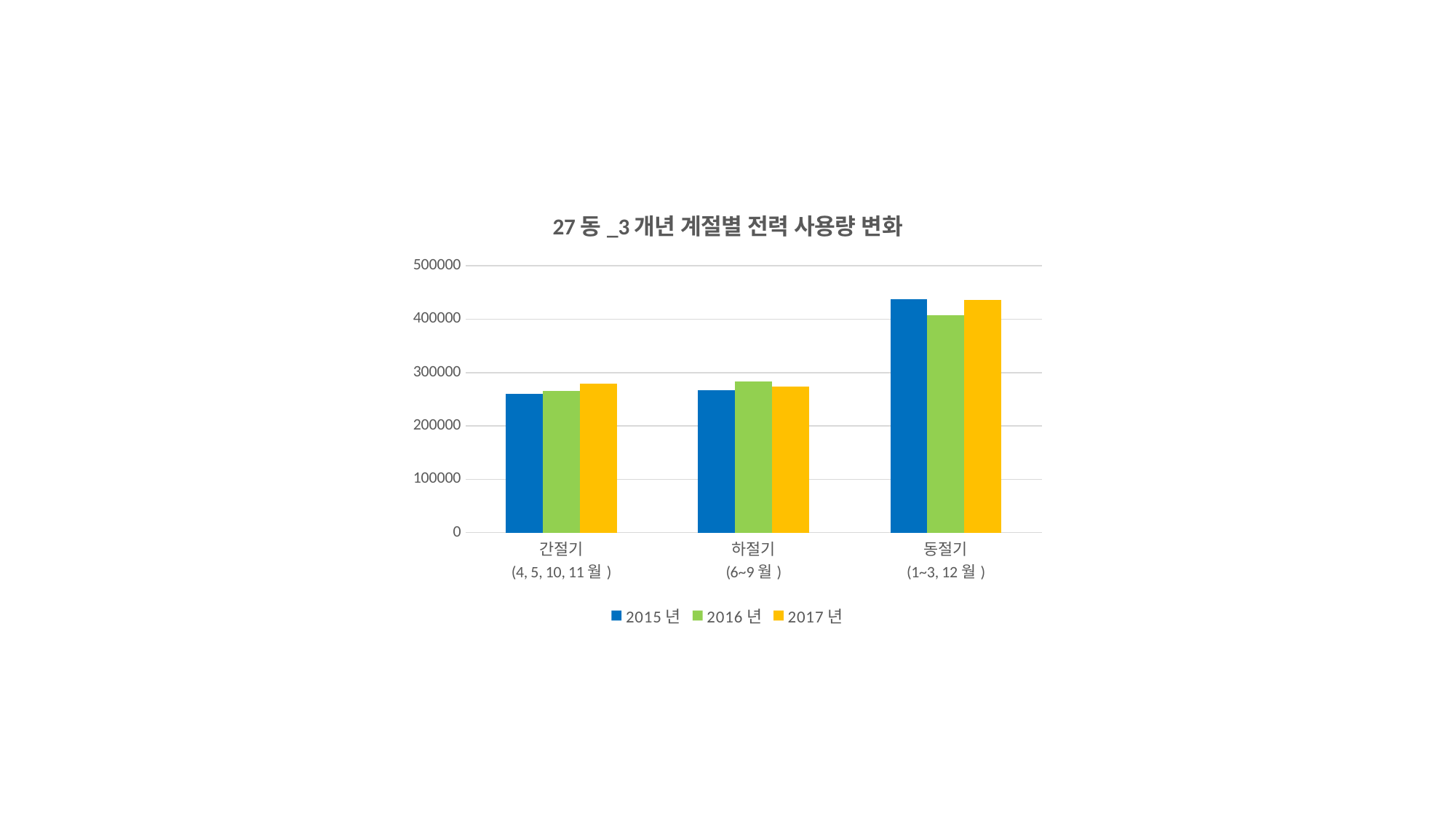

### Chart: 27동_3개년 계절별 전력 사용량 변화

| Category | 2015년 | 2016년 | 2017년 |
|---|---|---|---|
| 간절기
(4, 5, 10, 11월) | 260244.61850147 | 266287.72221071 | 279118.140529469 |
| 하절기
(6~9월) | 267148.92628054 | 283027.110539129 | 273168.045464306 |
| 동절기
(1~3, 12월) | 437788.087158319 | 407873.5351057 | 435835.868599724 |